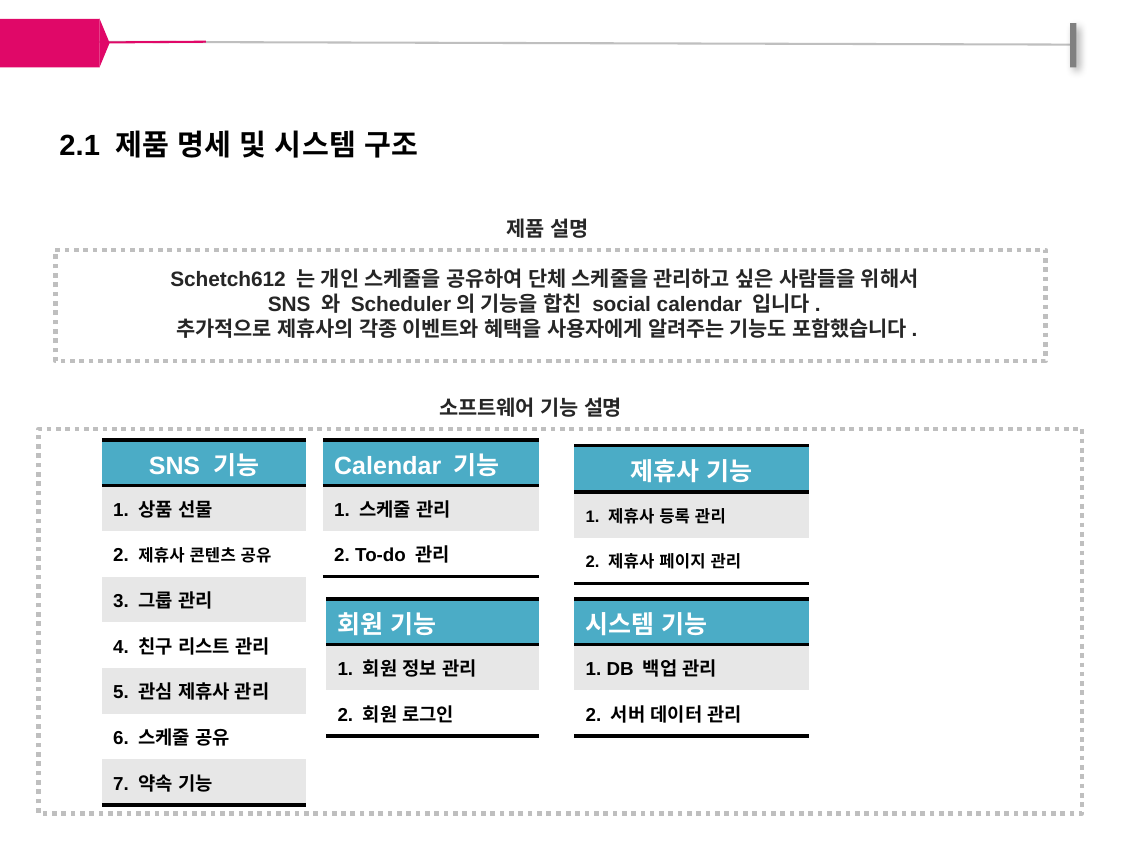

2.1 제품 명세 및 시스템 구조
제품 설명

Schetch612 는 개인 스케줄을 공유하여 단체 스케줄을 관리하고 싶은 사람들을 위해서
SNS 와 Scheduler의 기능을 합친 social calendar 입니다.
추가적으로 제휴사의 각종 이벤트와 혜택을 사용자에게 알려주는 기능도 포함했습니다.

소프트웨어 기능 설명

| Calendar 기능 |
| --- |
| 1. 스케줄 관리 |
| 2. To-do 관리 |
| SNS 기능 |
| --- |
| 1. 상품 선물 |
| 2. 제휴사 콘텐츠 공유 |
| 3. 그룹 관리 |
| 4. 친구 리스트 관리 |
| 5. 관심 제휴사 관리 |
| 6. 스케줄 공유 |
| 7. 약속 기능 |
| 제휴사 기능 |
| --- |
| 1. 제휴사 등록 관리 |
| 2. 제휴사 페이지 관리 |
| 회원 기능 |
| --- |
| 1. 회원 정보 관리 |
| 2. 회원 로그인 |
| 시스템 기능 |
| --- |
| 1. DB 백업 관리 |
| 2. 서버 데이터 관리 |